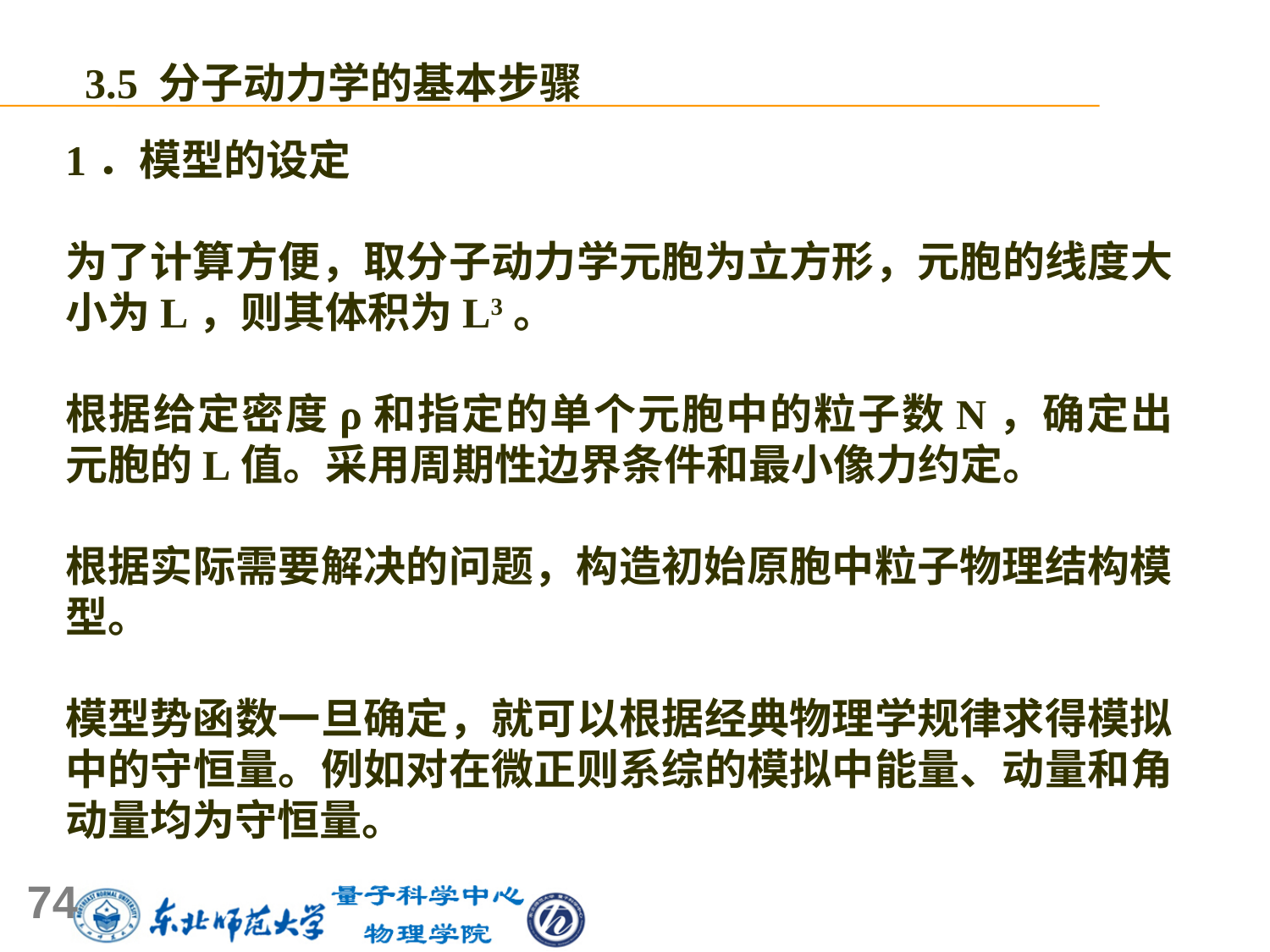

3.5 分子动力学的基本步骤

1．模型的设定

为了计算方便，取分子动力学元胞为立方形，元胞的线度大小为L，则其体积为L3。

根据给定密度ρ和指定的单个元胞中的粒子数N，确定出元胞的L值。采用周期性边界条件和最小像力约定。

根据实际需要解决的问题，构造初始原胞中粒子物理结构模型。

模型势函数一旦确定，就可以根据经典物理学规律求得模拟中的守恒量。例如对在微正则系综的模拟中能量、动量和角动量均为守恒量。
74